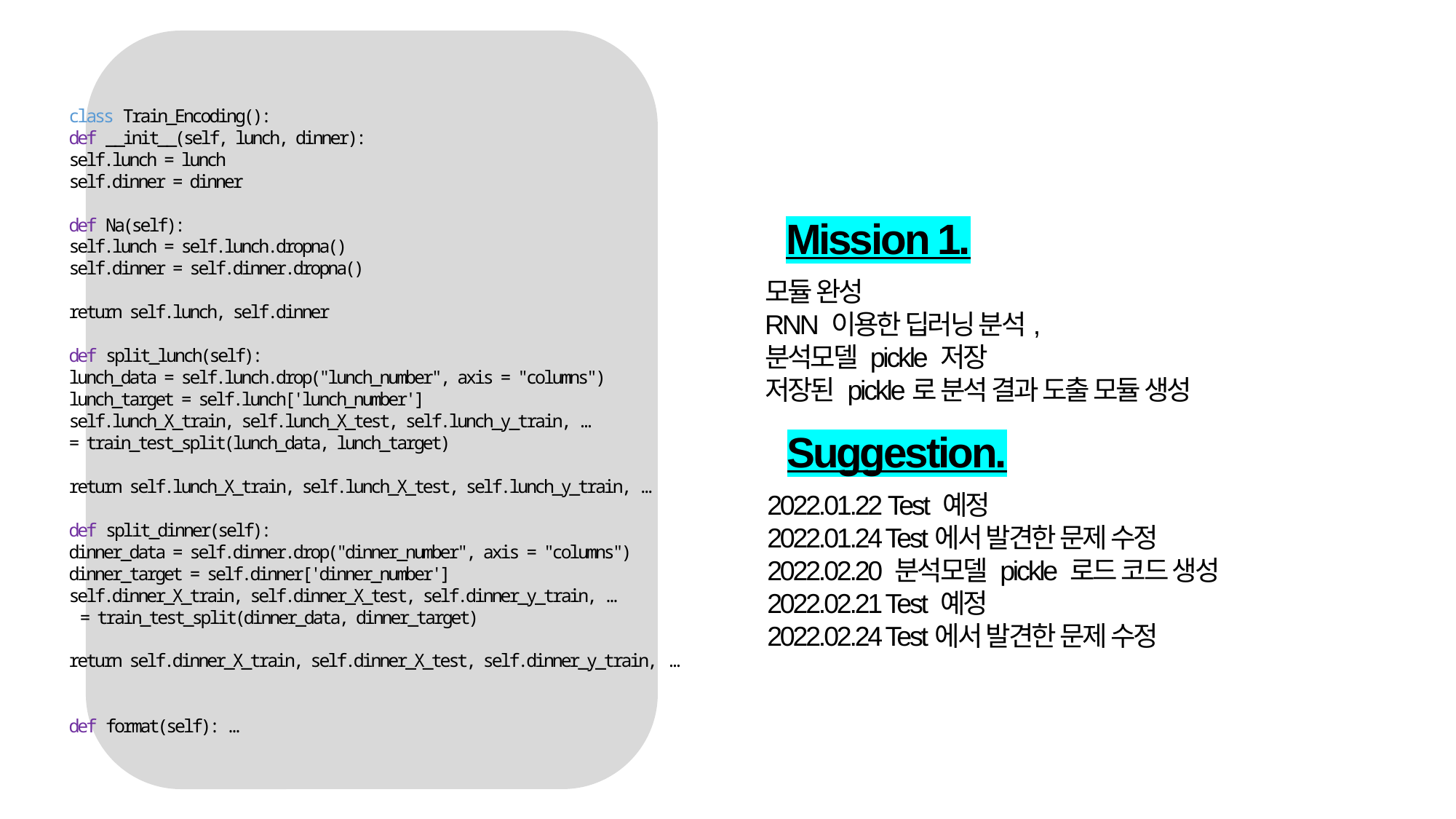

class Train_Encoding():
def __init__(self, lunch, dinner):
self.lunch = lunch
self.dinner = dinner

def Na(self):
self.lunch = self.lunch.dropna()
self.dinner = self.dinner.dropna()
return self.lunch, self.dinner
def split_lunch(self):
lunch_data = self.lunch.drop("lunch_number", axis = "columns")
lunch_target = self.lunch['lunch_number']
self.lunch_X_train, self.lunch_X_test, self.lunch_y_train, …
= train_test_split(lunch_data, lunch_target)
return self.lunch_X_train, self.lunch_X_test, self.lunch_y_train, …
def split_dinner(self):
dinner_data = self.dinner.drop("dinner_number", axis = "columns")
dinner_target = self.dinner['dinner_number']
self.dinner_X_train, self.dinner_X_test, self.dinner_y_train, …
 = train_test_split(dinner_data, dinner_target)
return self.dinner_X_train, self.dinner_X_test, self.dinner_y_train, …
def format(self): …
Mission 1.
모듈 완성
RNN 이용한 딥러닝 분석,
분석모델 pickle 저장
저장된 pickle로 분석 결과 도출 모듈 생성
Suggestion.
2022.01.22 Test 예정
2022.01.24 Test에서 발견한 문제 수정
2022.02.20 분석모델 pickle 로드 코드 생성
2022.02.21 Test 예정
2022.02.24 Test에서 발견한 문제 수정